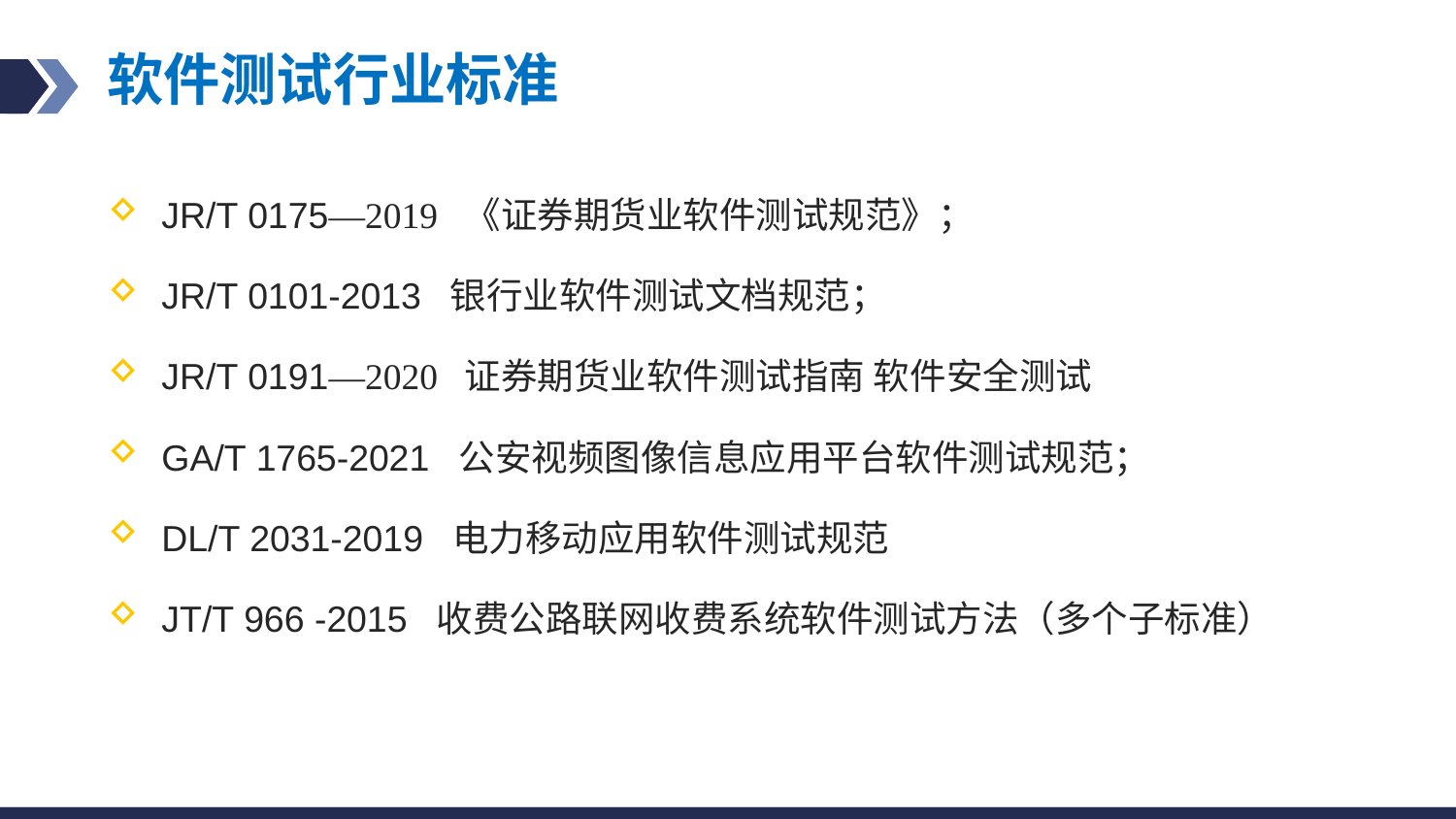

# 软件测试行业标准
JR/T 0175—2019  《证券期货业软件测试规范》；
JR/T 0101-2013  银行业软件测试文档规范；
JR/T 0191—2020  证券期货业软件测试指南 软件安全测试
GA/T 1765-2021  公安视频图像信息应用平台软件测试规范；
DL/T 2031-2019  电力移动应用软件测试规范
JT/T 966 -2015  收费公路联网收费系统软件测试方法（多个子标准）